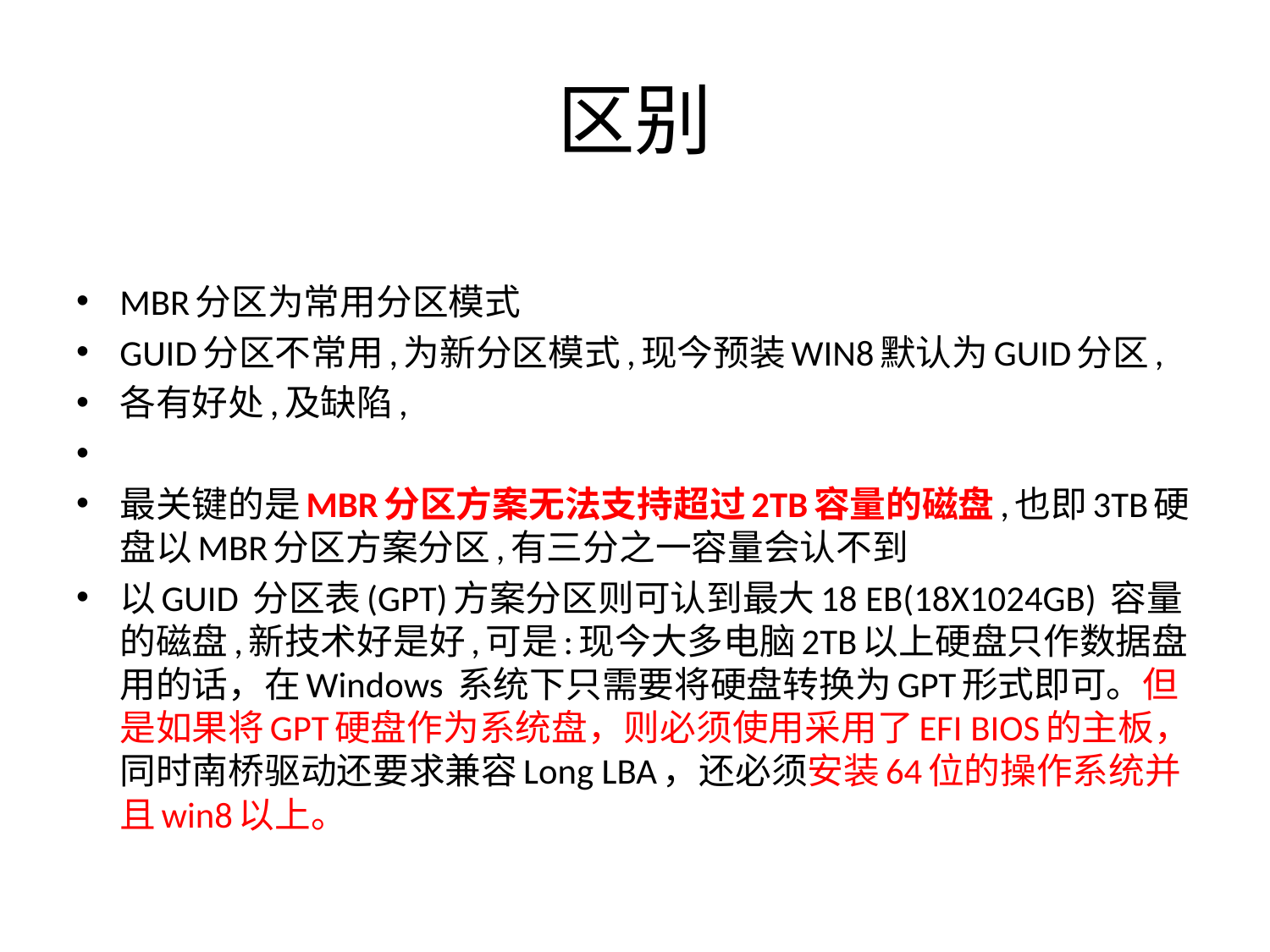

# 区别

MBR分区为常用分区模式
GUID分区不常用,为新分区模式,现今预装WIN8默认为GUID分区,
各有好处,及缺陷,

最关键的是MBR分区方案无法支持超过2TB容量的磁盘,也即3TB硬盘以MBR分区方案分区,有三分之一容量会认不到
以GUID 分区表(GPT)方案分区则可认到最大18 EB(18X1024GB) 容量的磁盘,新技术好是好,可是:现今大多电脑2TB以上硬盘只作数据盘用的话，在Windows 系统下只需要将硬盘转换为GPT形式即可。但是如果将GPT硬盘作为系统盘，则必须使用采用了EFI BIOS的主板，同时南桥驱动还要求兼容Long LBA，还必须安装64位的操作系统并且win8以上。